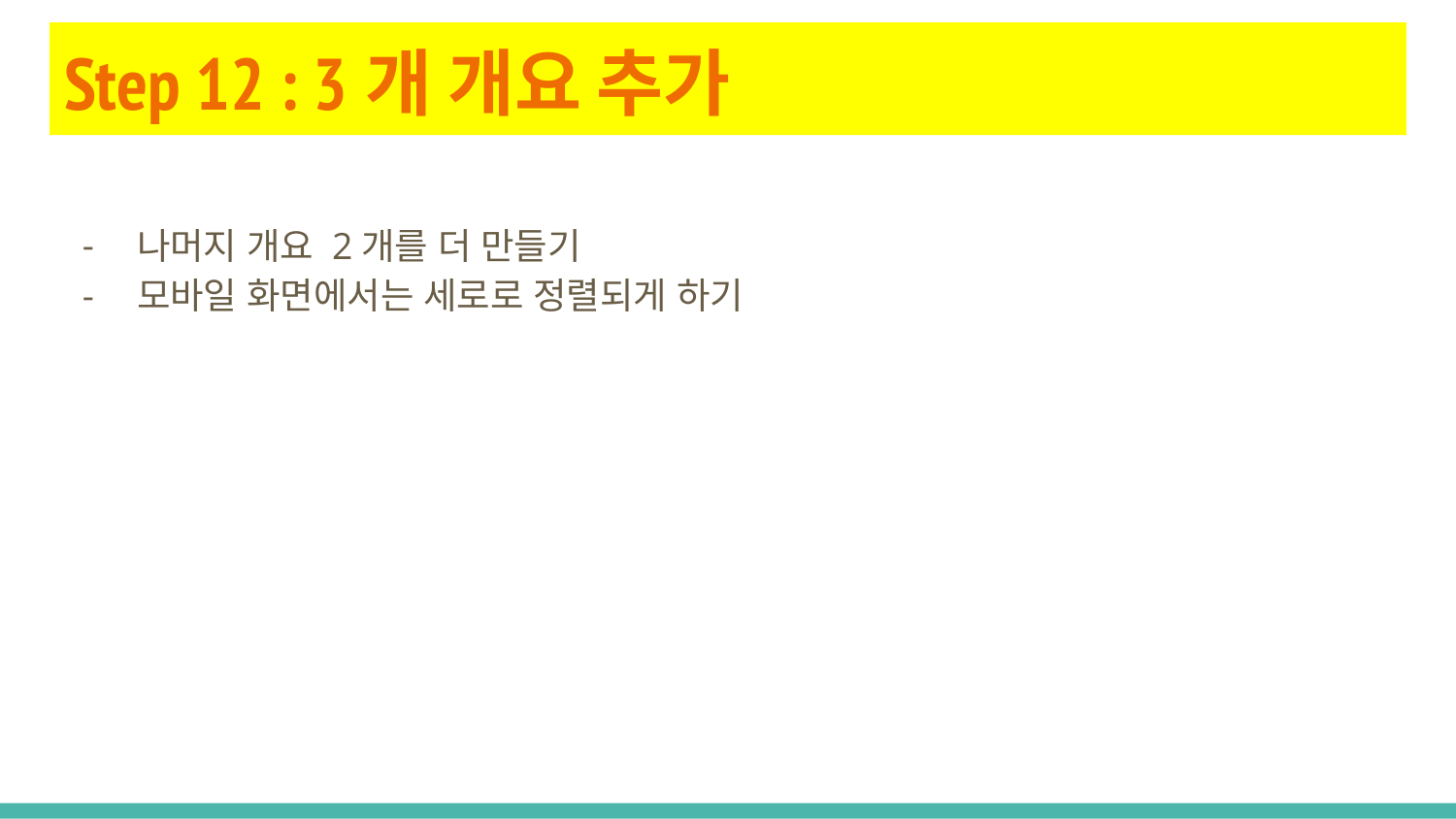

# Step 12 : 3개 개요 추가
나머지 개요 2개를 더 만들기
모바일 화면에서는 세로로 정렬되게 하기